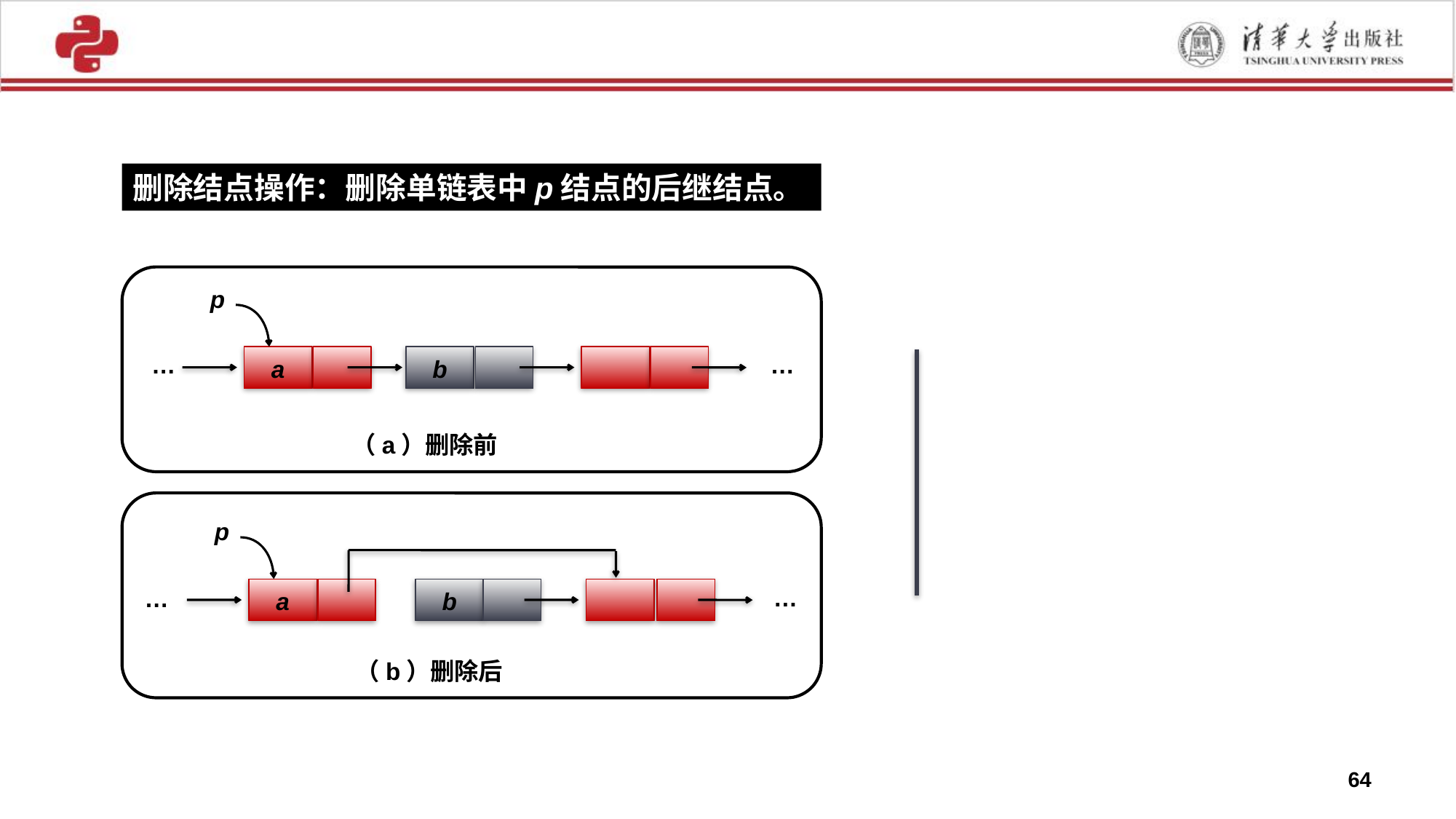

删除结点操作：删除单链表中p结点的后继结点。

p

a

b

…
…

（a）删除前

p

a

b

…
…

（b）删除后
64